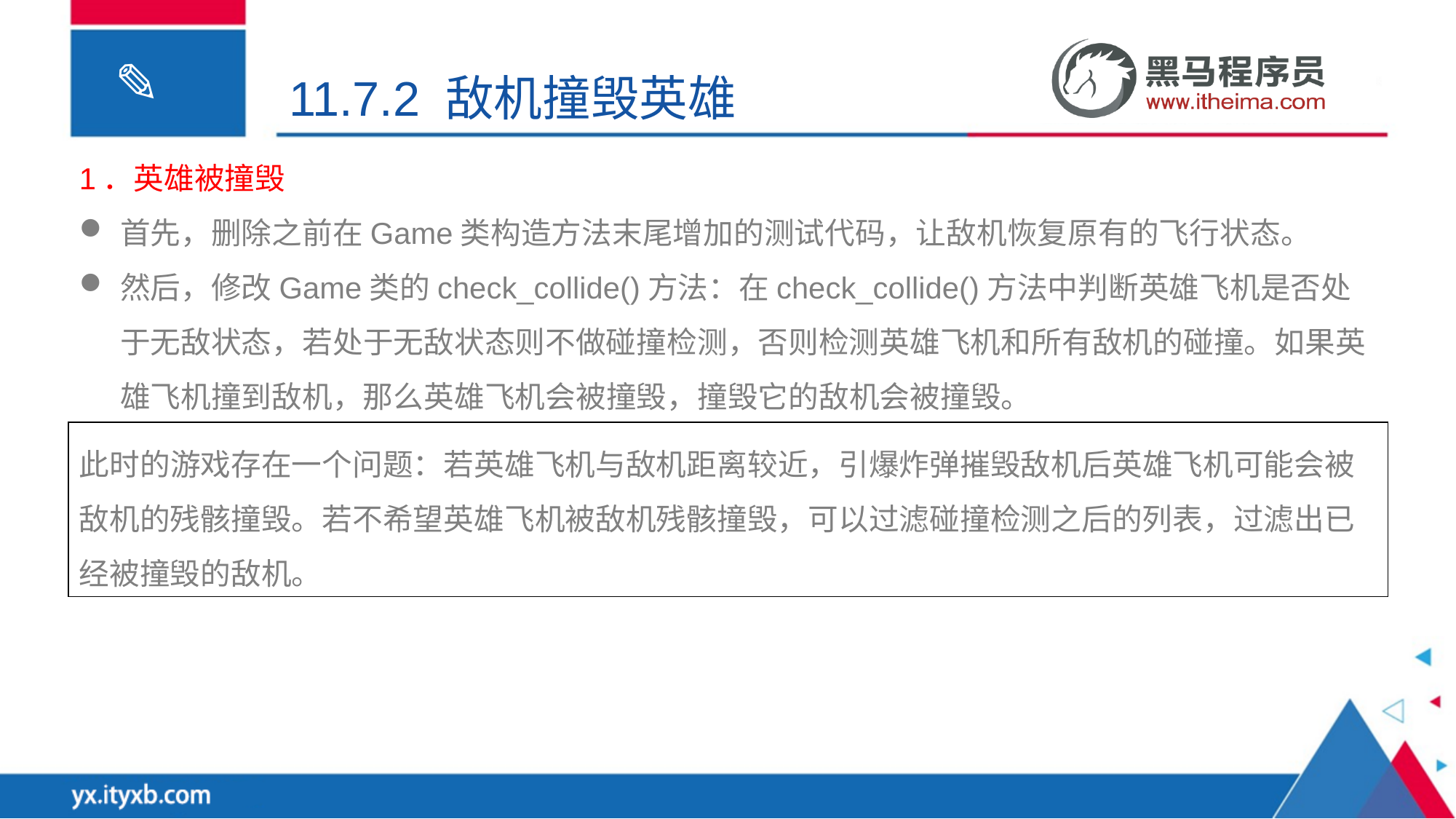

11.7.2 敌机撞毁英雄
1．英雄被撞毁
首先，删除之前在Game类构造方法末尾增加的测试代码，让敌机恢复原有的飞行状态。
然后，修改Game类的check_collide()方法：在check_collide()方法中判断英雄飞机是否处于无敌状态，若处于无敌状态则不做碰撞检测，否则检测英雄飞机和所有敌机的碰撞。如果英雄飞机撞到敌机，那么英雄飞机会被撞毁，撞毁它的敌机会被撞毁。
此时的游戏存在一个问题：若英雄飞机与敌机距离较近，引爆炸弹摧毁敌机后英雄飞机可能会被敌机的残骸撞毁。若不希望英雄飞机被敌机残骸撞毁，可以过滤碰撞检测之后的列表，过滤出已经被撞毁的敌机。